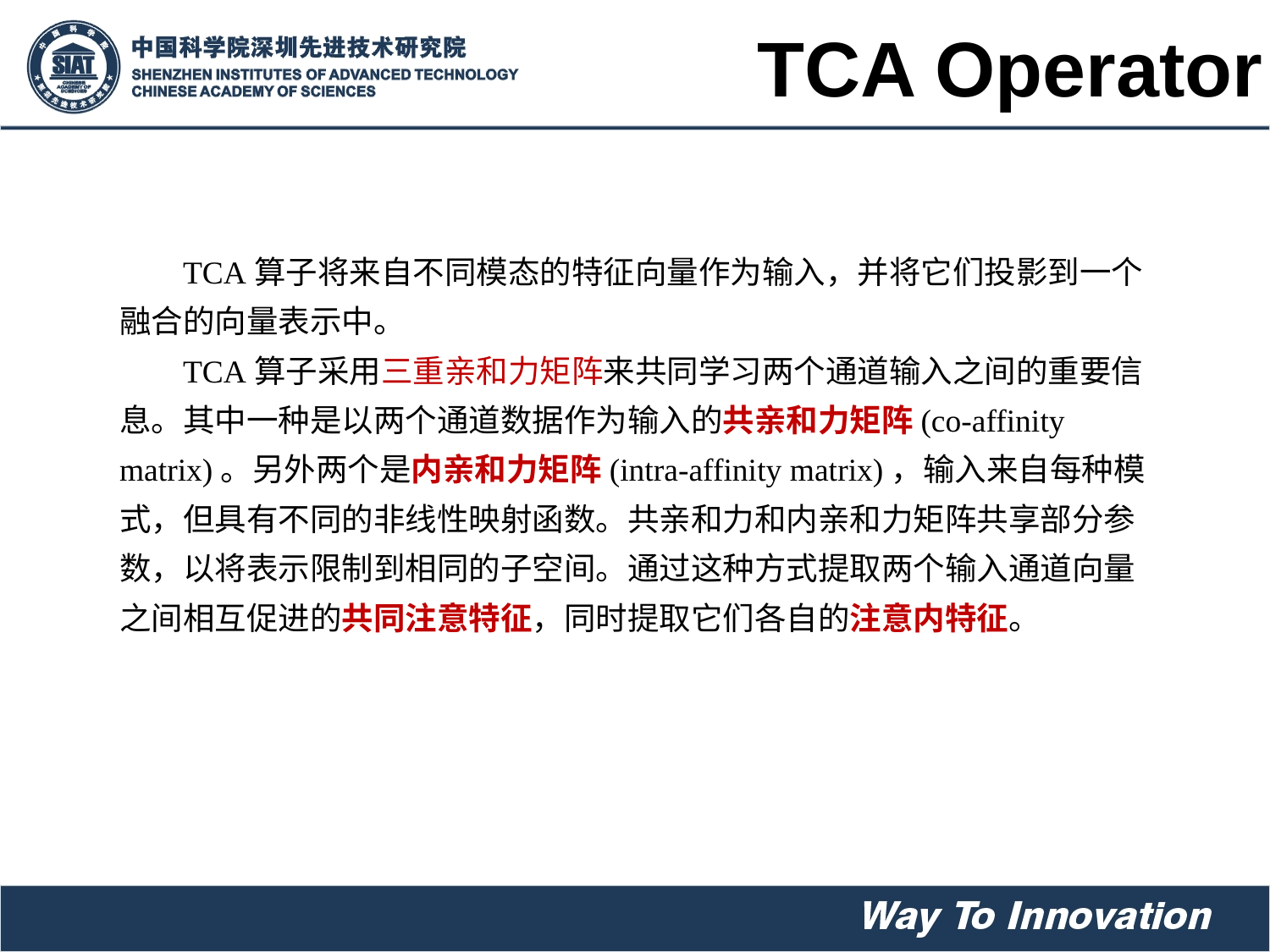

TCA Operator
TCA算子将来自不同模态的特征向量作为输入，并将它们投影到一个融合的向量表示中。
TCA算子采用三重亲和力矩阵来共同学习两个通道输入之间的重要信息。其中一种是以两个通道数据作为输入的共亲和力矩阵(co-affinity matrix)。另外两个是内亲和力矩阵(intra-affinity matrix)，输入来自每种模式，但具有不同的非线性映射函数。共亲和力和内亲和力矩阵共享部分参数，以将表示限制到相同的子空间。通过这种方式提取两个输入通道向量之间相互促进的共同注意特征，同时提取它们各自的注意内特征。